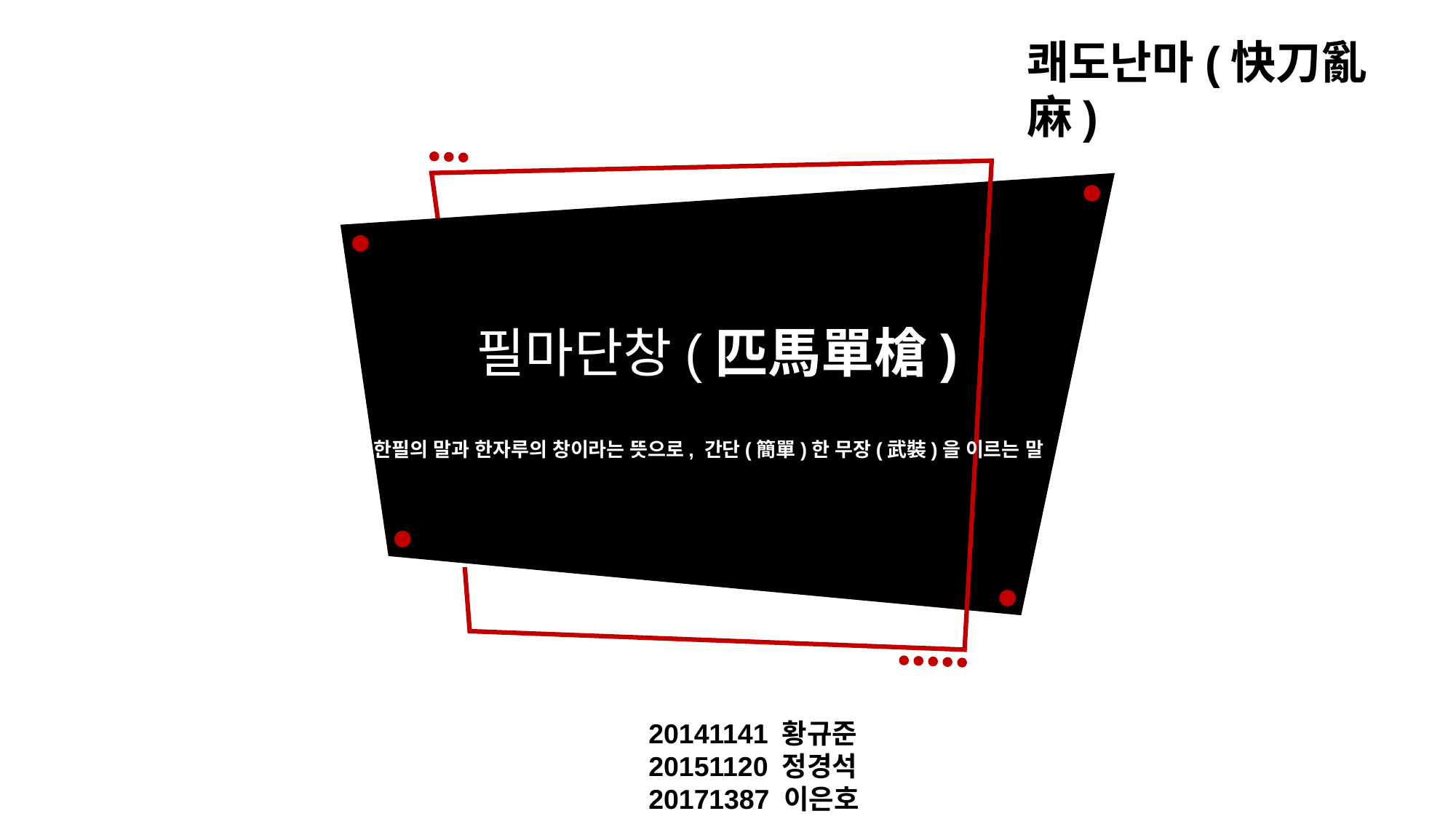

쾌도난마(快刀亂麻)

      필마단창(匹馬單槍)

한필의 말과 한자루의 창이라는 뜻으로, 간단(簡單)한 무장(武裝)을 이르는 말
20141141 황규준
20151120 정경석
20171387 이은호